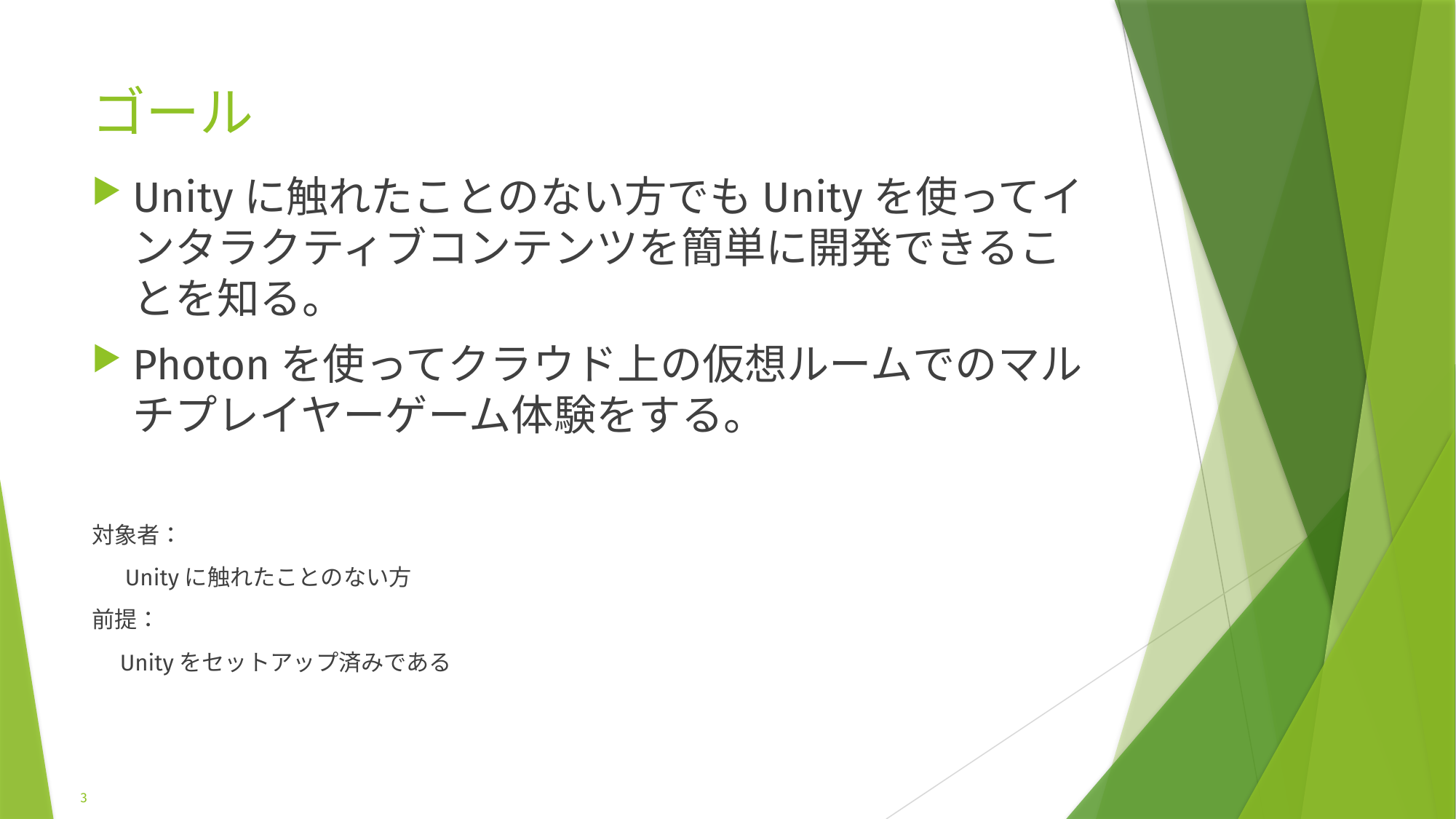

# ゴール
Unityに触れたことのない方でもUnityを使ってインタラクティブコンテンツを簡単に開発できることを知る。
Photonを使ってクラウド上の仮想ルームでのマルチプレイヤーゲーム体験をする。

対象者：
　 Unityに触れたことのない方
前提：
　Unityをセットアップ済みである

3